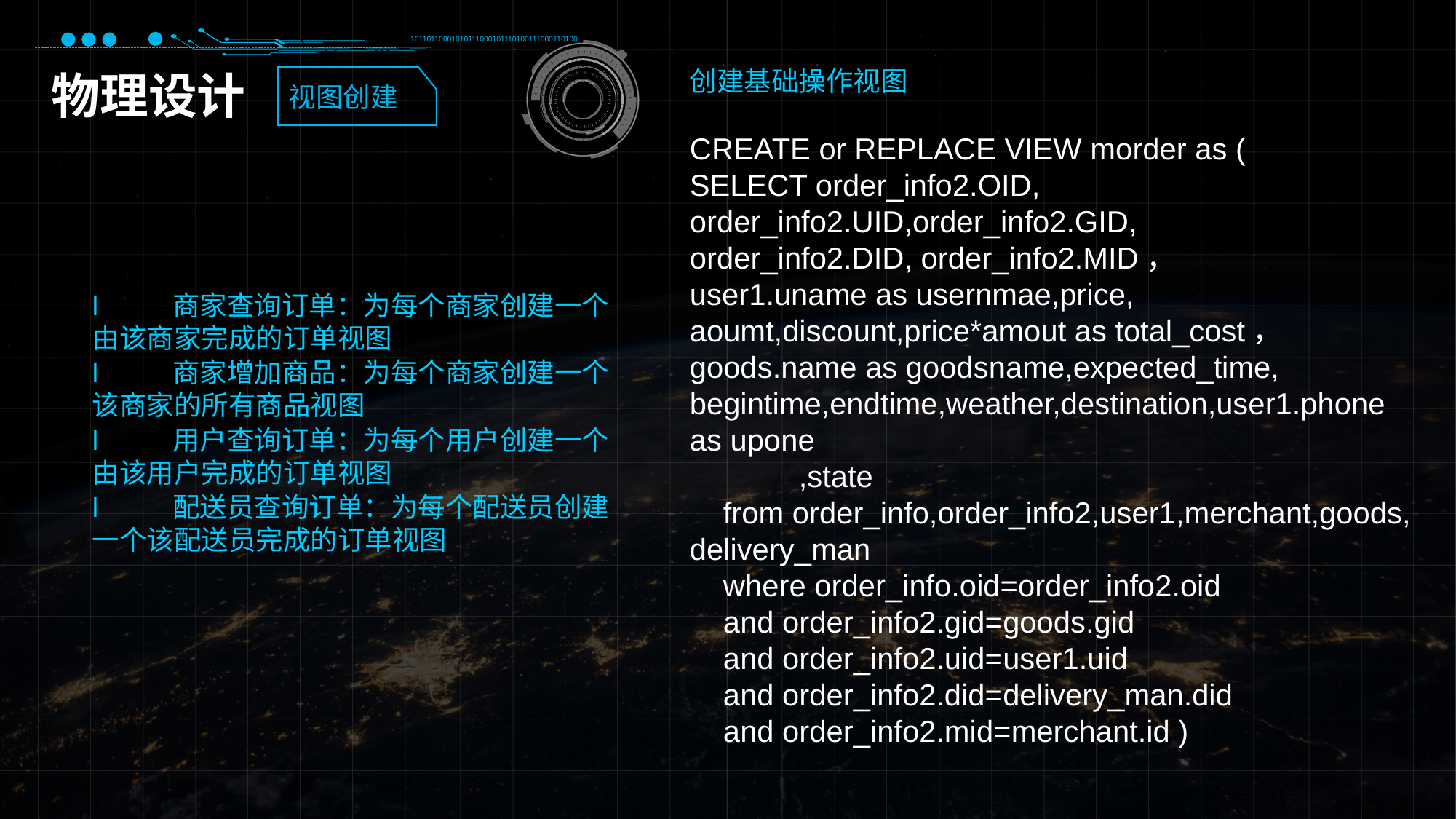

10110110001010111000101110100111000110100

创建基础操作视图

CREATE or REPLACE VIEW morder as (
SELECT order_info2.OID,
order_info2.UID,order_info2.GID,
order_info2.DID, order_info2.MID，
user1.uname as usernmae,price,
aoumt,discount,price*amout as total_cost，
goods.name as goodsname,expected_time,
begintime,endtime,weather,destination,user1.phone
as upone
	,state
    from order_info,order_info2,user1,merchant,goods,
delivery_man
    where order_info.oid=order_info2.oid
    and order_info2.gid=goods.gid
    and order_info2.uid=user1.uid
    and order_info2.did=delivery_man.did
    and order_info2.mid=merchant.id )
物理设计
视图创建
l	商家查询订单：为每个商家创建一个由该商家完成的订单视图
l	商家增加商品：为每个商家创建一个该商家的所有商品视图
l	用户查询订单：为每个用户创建一个由该用户完成的订单视图
l	配送员查询订单：为每个配送员创建一个该配送员完成的订单视图